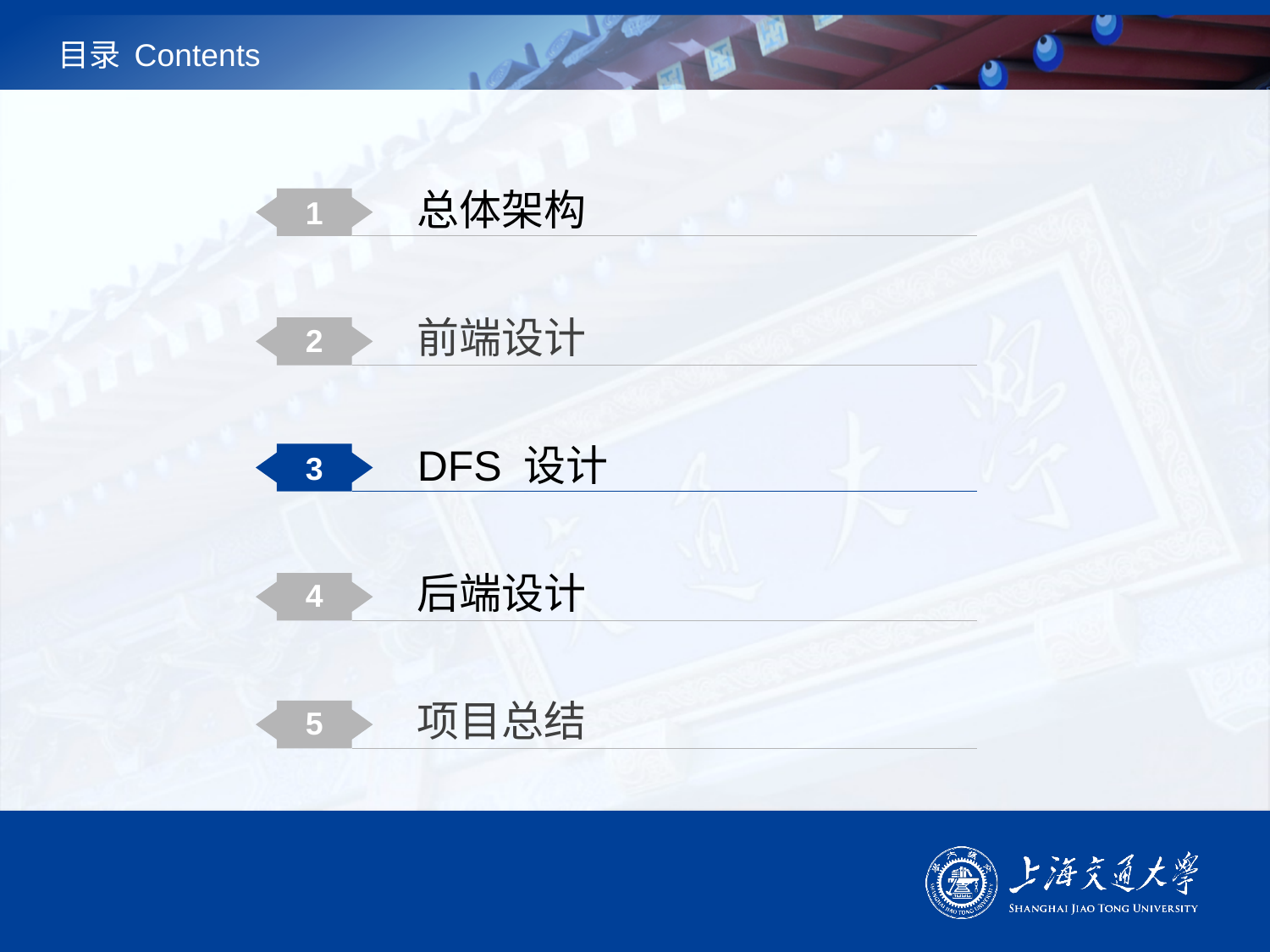

# 目录 Contents
总体架构
1

前端设计
2

DFS 设计
3

后端设计
4

项目总结

5